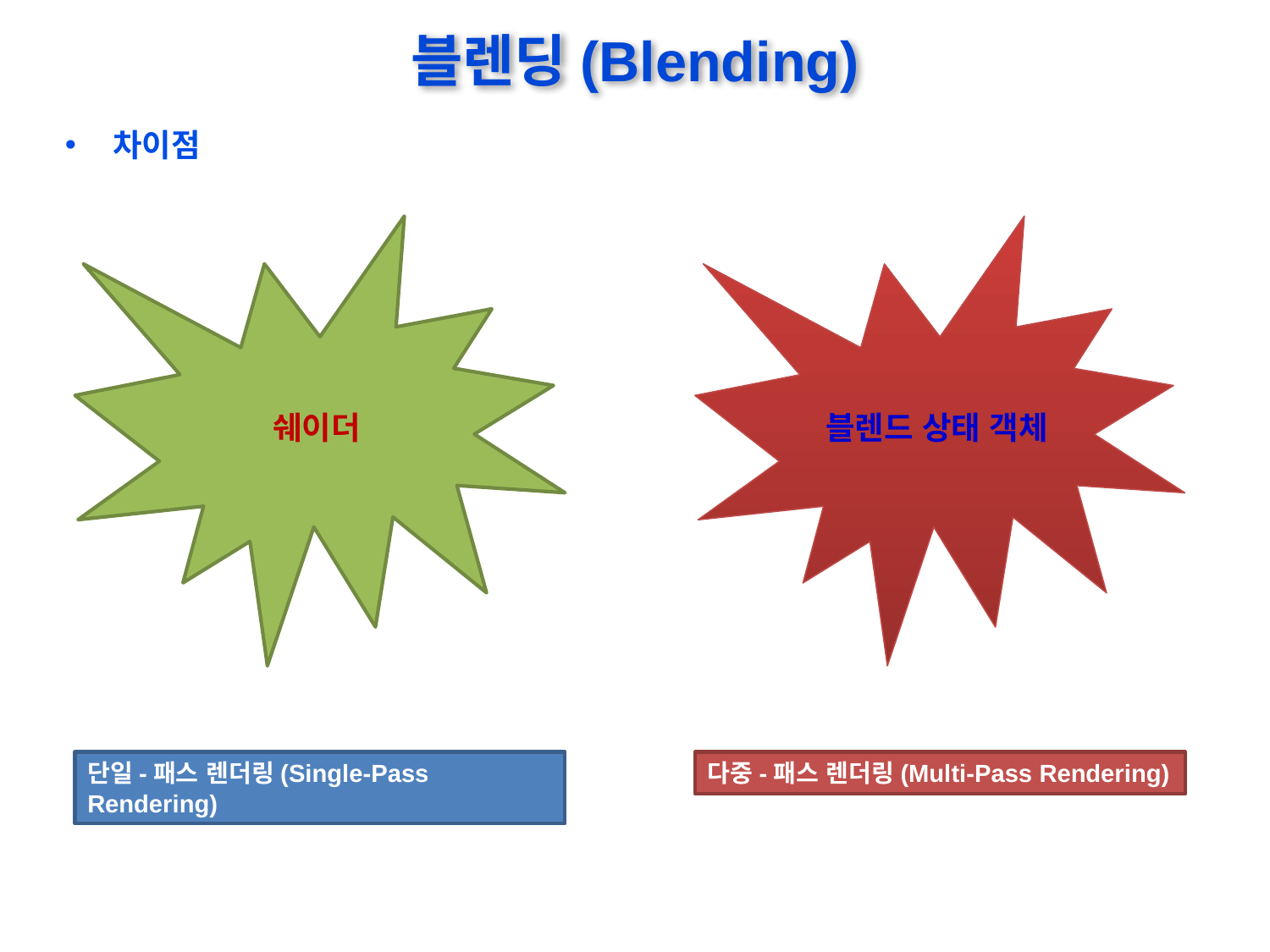

# 블렌딩(Blending)
차이점
쉐이더
블렌드 상태 객체
단일-패스 렌더링(Single-Pass Rendering)
다중-패스 렌더링(Multi-Pass Rendering)